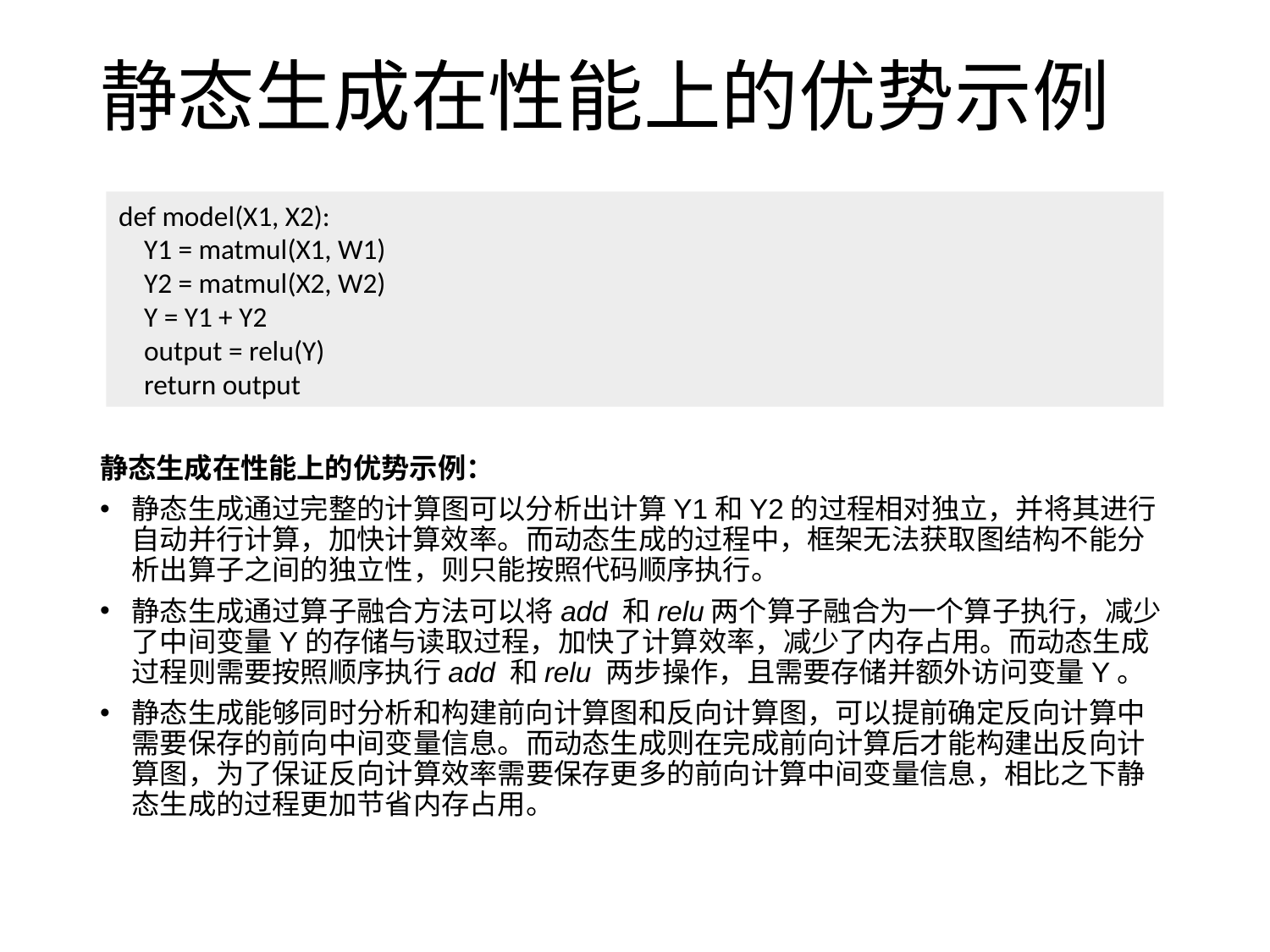

# 静态生成在性能上的优势示例
def model(X1, X2):
    Y1 = matmul(X1, W1)
    Y2 = matmul(X2, W2)
    Y = Y1 + Y2
    output = relu(Y)
    return output
静态生成在性能上的优势示例：
静态生成通过完整的计算图可以分析出计算Y1和Y2的过程相对独立，并将其进行自动并行计算，加快计算效率。而动态生成的过程中，框架无法获取图结构不能分析出算子之间的独立性，则只能按照代码顺序执行。
静态生成通过算子融合方法可以将add 和relu两个算子融合为一个算子执行，减少了中间变量Y的存储与读取过程，加快了计算效率，减少了内存占用。而动态生成过程则需要按照顺序执行add 和relu 两步操作，且需要存储并额外访问变量Y。
静态生成能够同时分析和构建前向计算图和反向计算图，可以提前确定反向计算中需要保存的前向中间变量信息。而动态生成则在完成前向计算后才能构建出反向计算图，为了保证反向计算效率需要保存更多的前向计算中间变量信息，相比之下静态生成的过程更加节省内存占用。